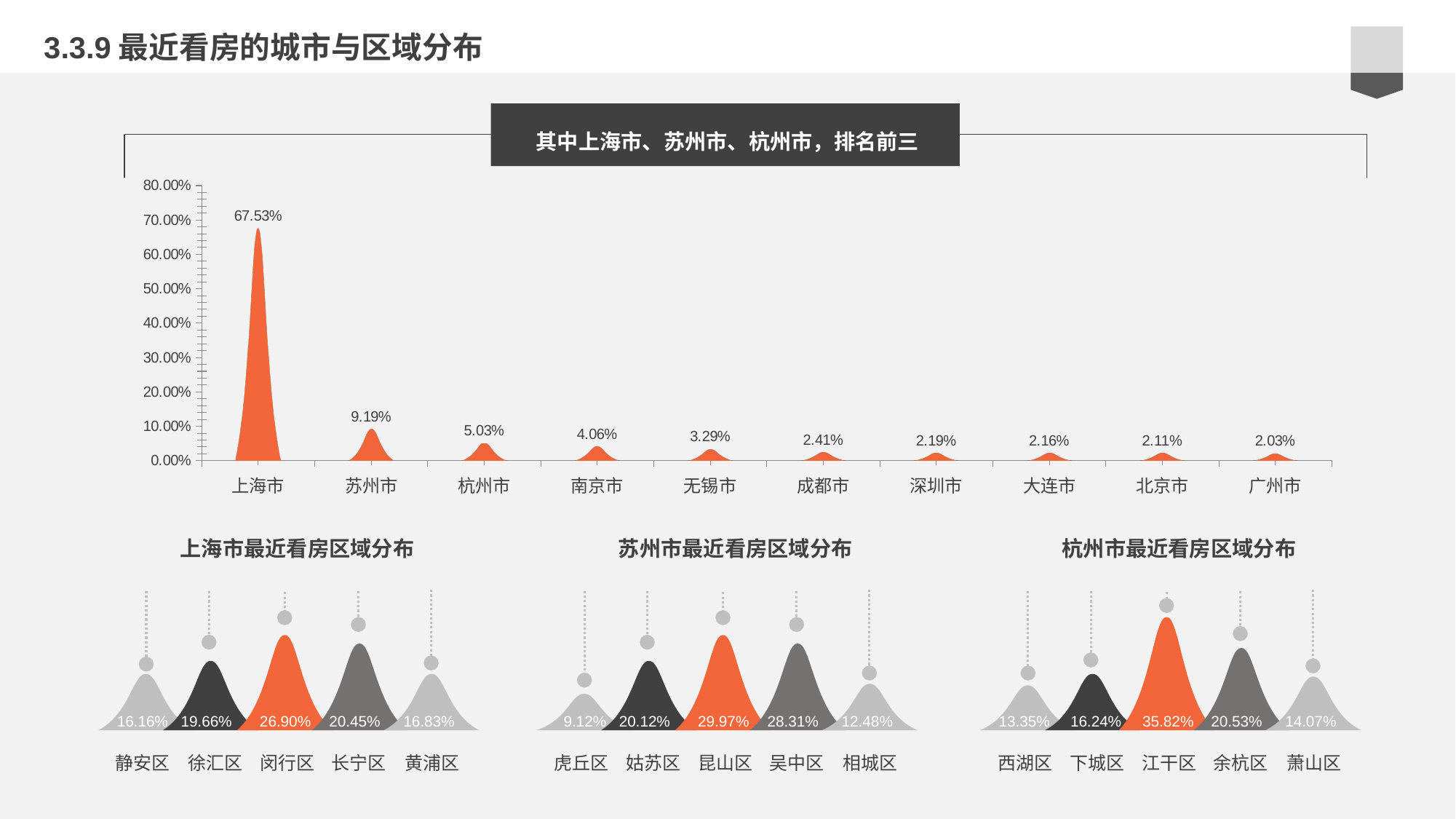

3.3.9最近看房的城市与区域分布
80

其中上海市、苏州市、杭州市，排名前三

### Chart

| Category | 占比 |
|---|---|
| 上海市 | 0.6753 |
| 苏州市 | 0.0919 |
| 杭州市 | 0.0503 |
| 南京市 | 0.0406 |
| 无锡市 | 0.0329 |
| 成都市 | 0.0241 |
| 深圳市 | 0.0219 |
| 大连市 | 0.0216 |
| 北京市 | 0.0211 |
| 广州市 | 0.0203 |
上海市最近看房区域分布

16.16%
19.66%
26.90%
20.45%
16.83%
静安区
徐汇区
闵行区
长宁区
黄浦区
苏州市最近看房区域分布

9.12%
20.12%
29.97%
28.31%
12.48%
虎丘区
姑苏区
昆山区
吴中区
相城区
杭州市最近看房区域分布

13.35%
16.24%
35.82%
20.53%
14.07%
西湖区
下城区
江干区
余杭区
萧山区